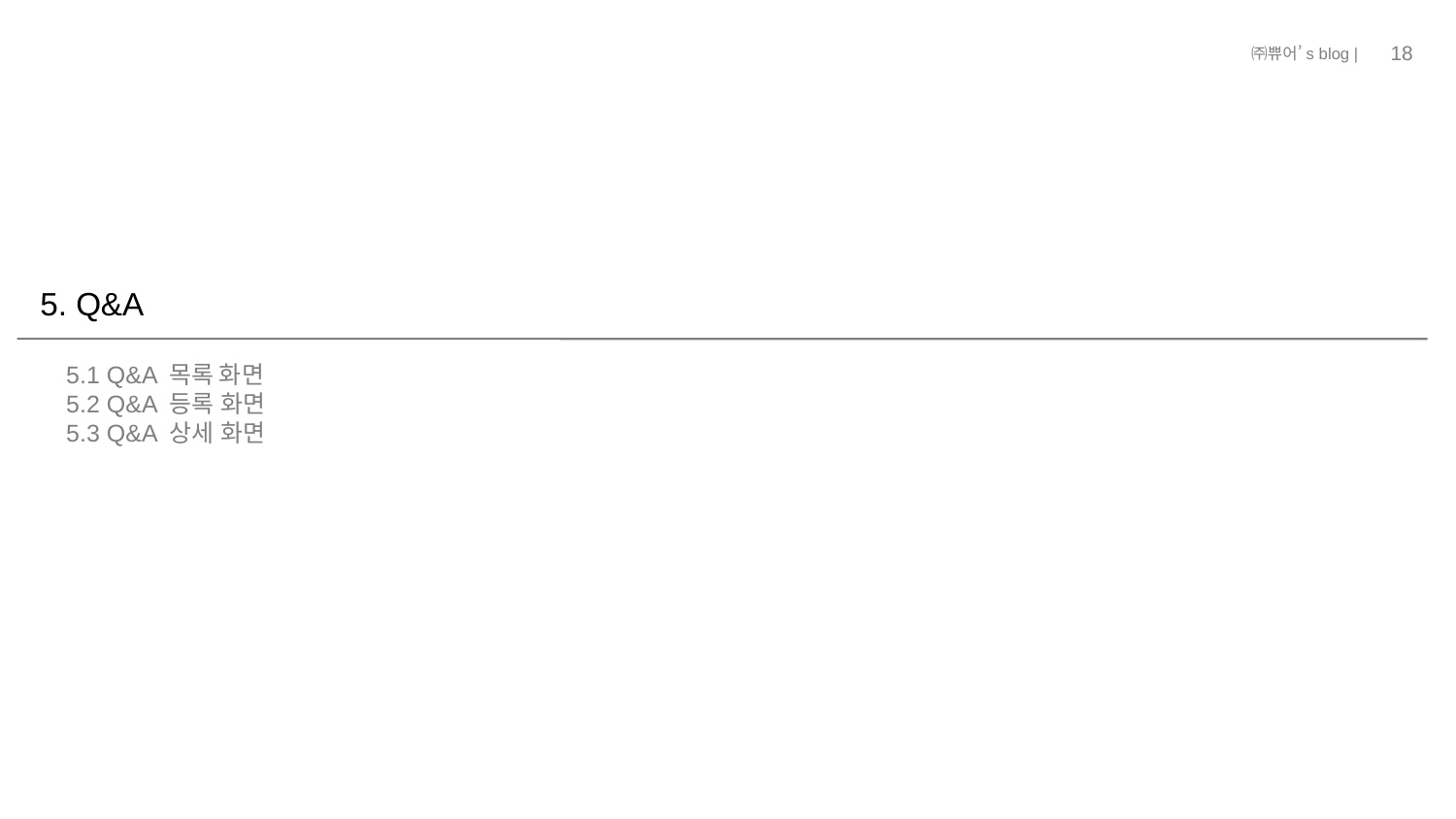

18
# 5. Q&A
5.1 Q&A 목록 화면
5.2 Q&A 등록 화면
5.3 Q&A 상세 화면